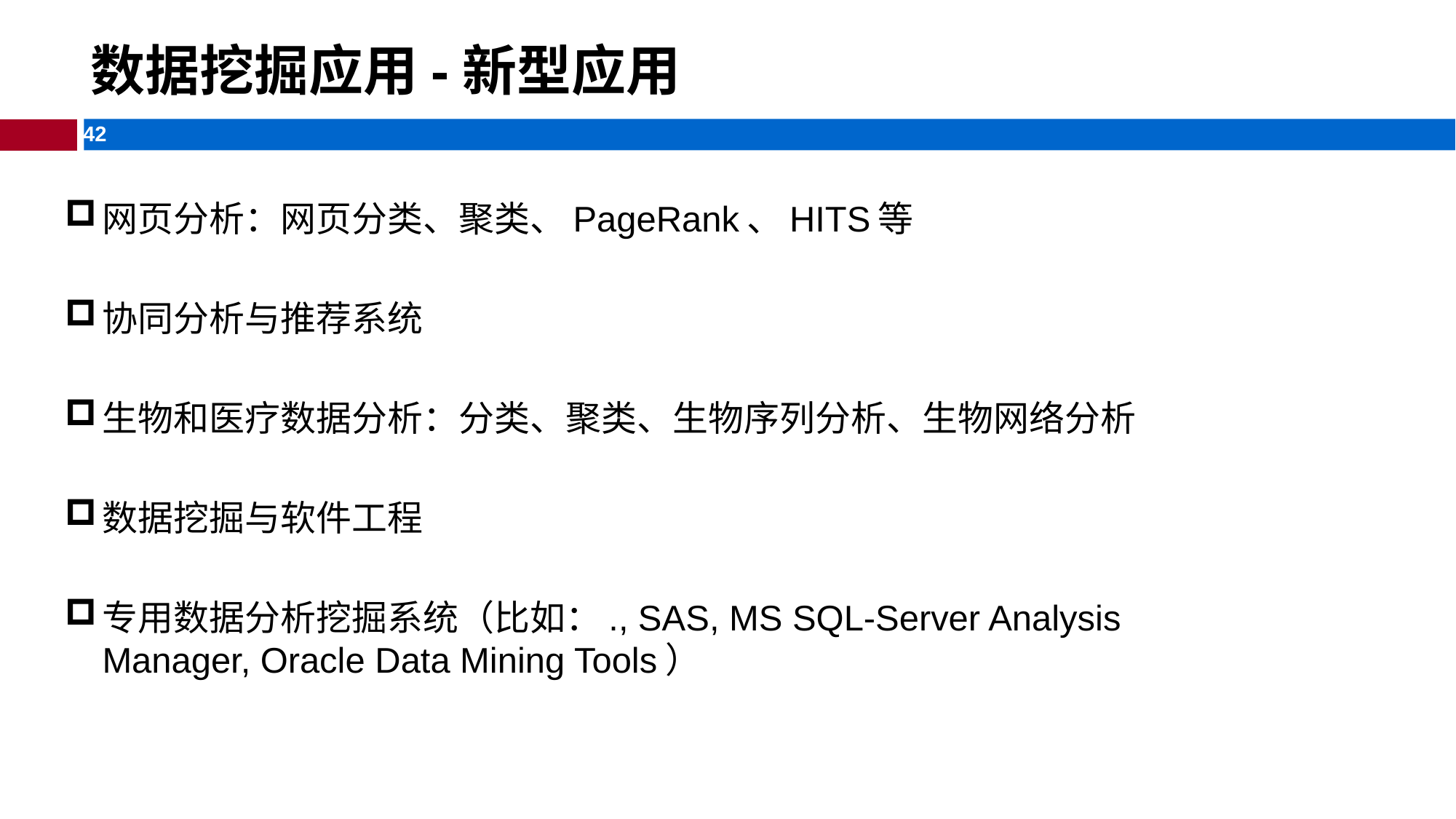

# 数据挖掘应用-新型应用
网页分析：网页分类、聚类、PageRank、HITS等

协同分析与推荐系统

生物和医疗数据分析：分类、聚类、生物序列分析、生物网络分析

数据挖掘与软件工程

专用数据分析挖掘系统（比如：., SAS, MS SQL-Server Analysis Manager, Oracle Data Mining Tools）